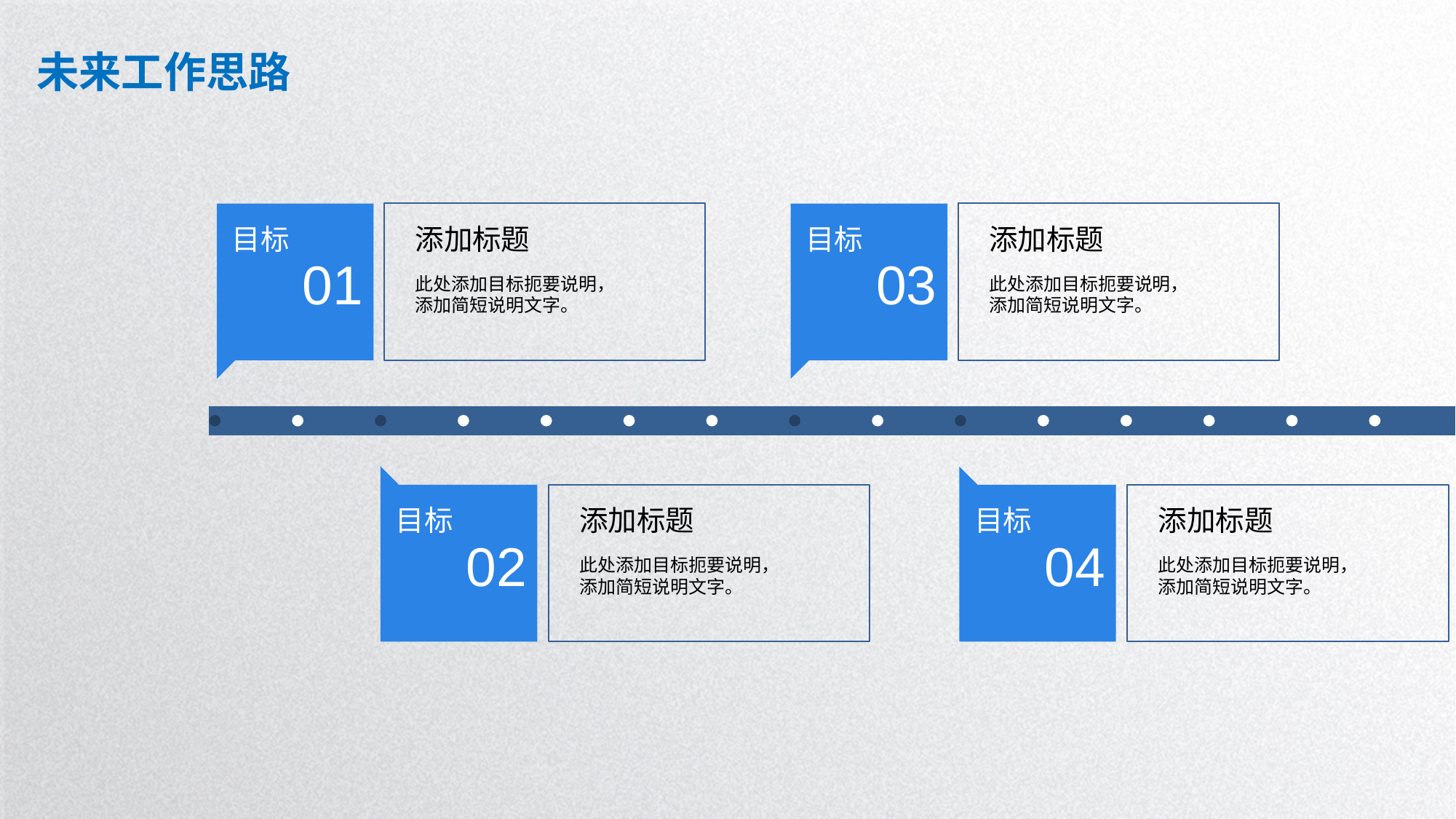

未来工作思路

目标
01

添加标题
此处添加目标扼要说明，
添加简短说明文字。

目标
03

添加标题
此处添加目标扼要说明，
添加简短说明文字。

目标
02

目标
04

添加标题
此处添加目标扼要说明，
添加简短说明文字。

添加标题
此处添加目标扼要说明，
添加简短说明文字。